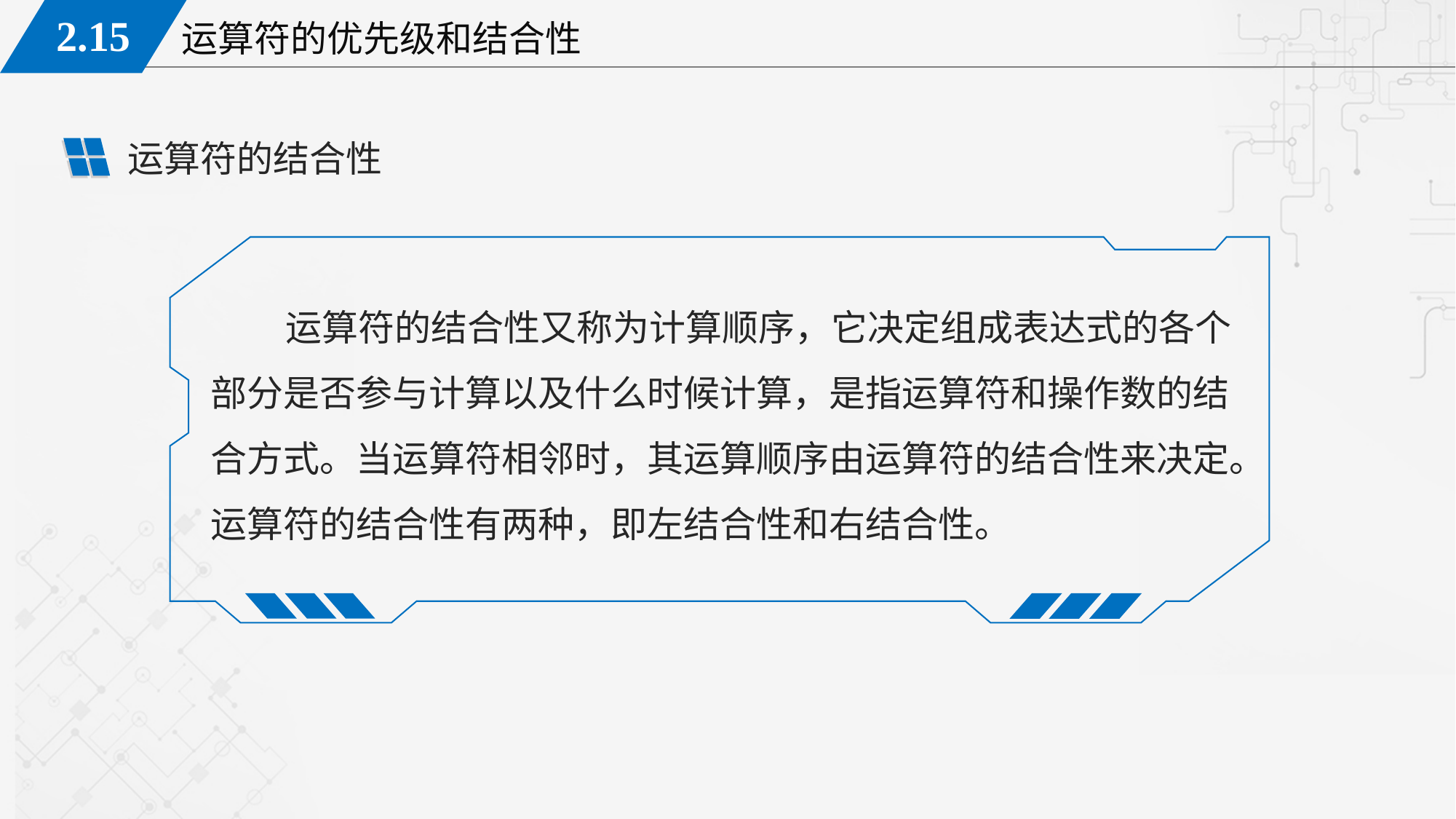

运算符的结合性

运算符的结合性又称为计算顺序，它决定组成表达式的各个部分是否参与计算以及什么时候计算，是指运算符和操作数的结合方式。当运算符相邻时，其运算顺序由运算符的结合性来决定。运算符的结合性有两种，即左结合性和右结合性。